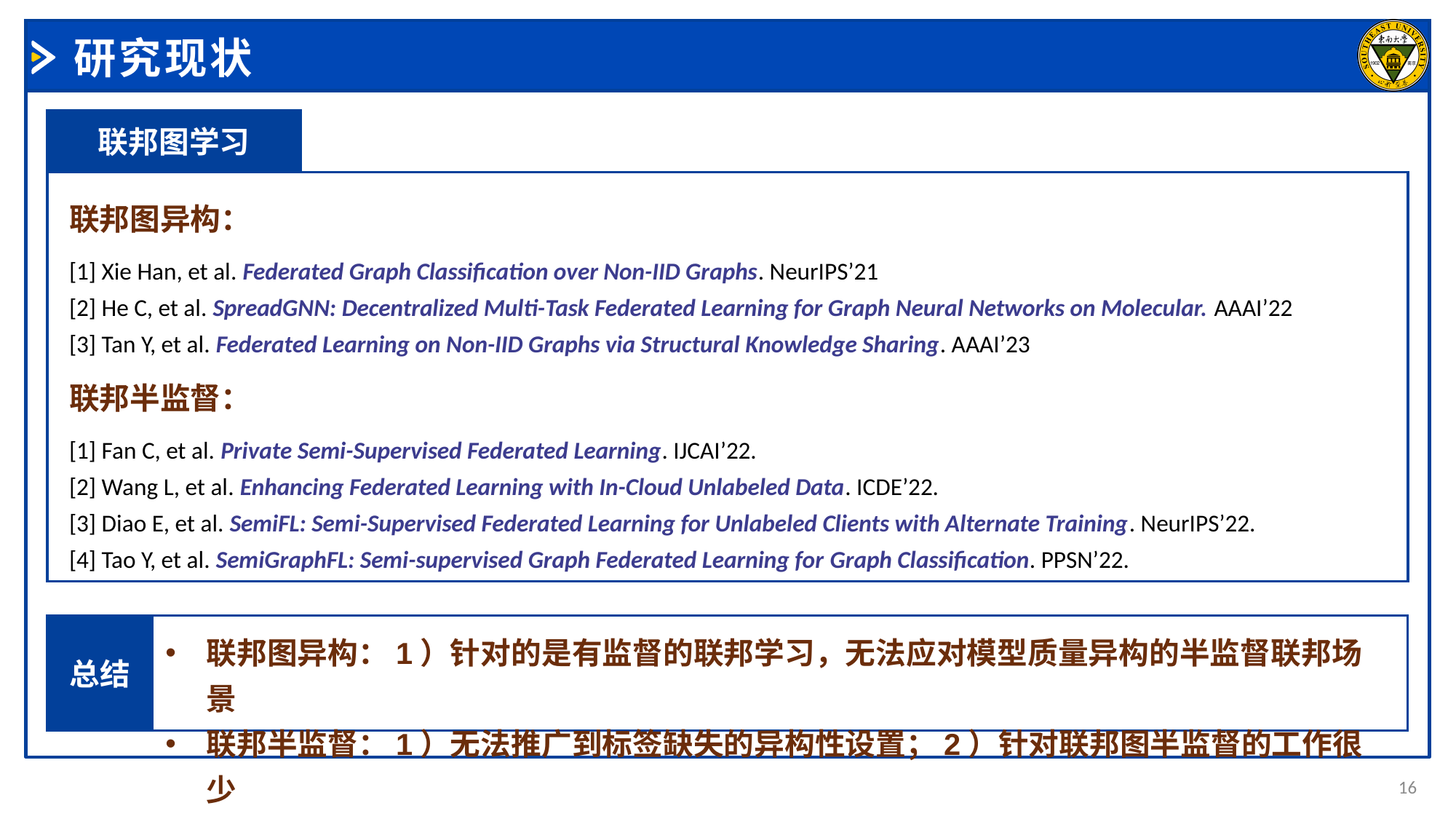

# 研究现状
联邦图学习

联邦图异构：
[1] Xie Han, et al. Federated Graph Classification over Non-IID Graphs. NeurIPS’21
[2] He C, et al. SpreadGNN: Decentralized Multi-Task Federated Learning for Graph Neural Networks on Molecular. AAAI’22
[3] Tan Y, et al. Federated Learning on Non-IID Graphs via Structural Knowledge Sharing. AAAI’23
联邦半监督：
[1] Fan C, et al. Private Semi-Supervised Federated Learning. IJCAI’22.
[2] Wang L, et al. Enhancing Federated Learning with In-Cloud Unlabeled Data. ICDE’22.
[3] Diao E, et al. SemiFL: Semi-Supervised Federated Learning for Unlabeled Clients with Alternate Training. NeurIPS’22.
[4] Tao Y, et al. SemiGraphFL: Semi-supervised Graph Federated Learning for Graph Classification. PPSN’22.
总结

联邦图异构：1）针对的是有监督的联邦学习，无法应对模型质量异构的半监督联邦场景
联邦半监督：1）无法推广到标签缺失的异构性设置；2）针对联邦图半监督的工作很少
16